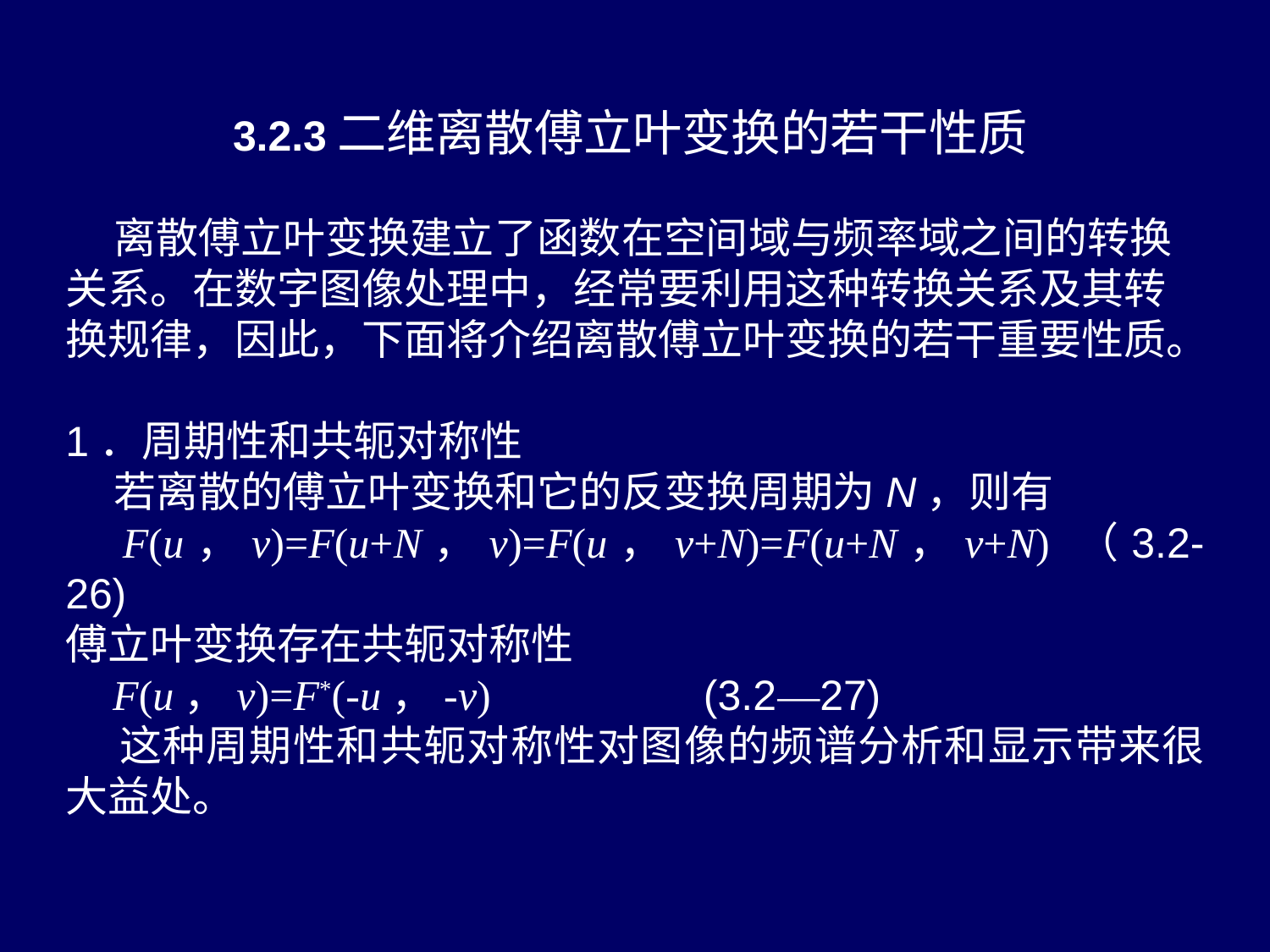

3.2.3二维离散傅立叶变换的若干性质

    离散傅立叶变换建立了函数在空间域与频率域之间的转换关系。在数字图像处理中，经常要利用这种转换关系及其转换规律，因此，下面将介绍离散傅立叶变换的若干重要性质。
1．周期性和共轭对称性
    若离散的傅立叶变换和它的反变换周期为N，则有
    F(u，v)=F(u+N，v)=F(u，v+N)=F(u+N，v+N) （3.2-26)
傅立叶变换存在共轭对称性
    F(u，v)=F*(-u，-v)                  (3.2—27)
    这种周期性和共轭对称性对图像的频谱分析和显示带来很大益处。